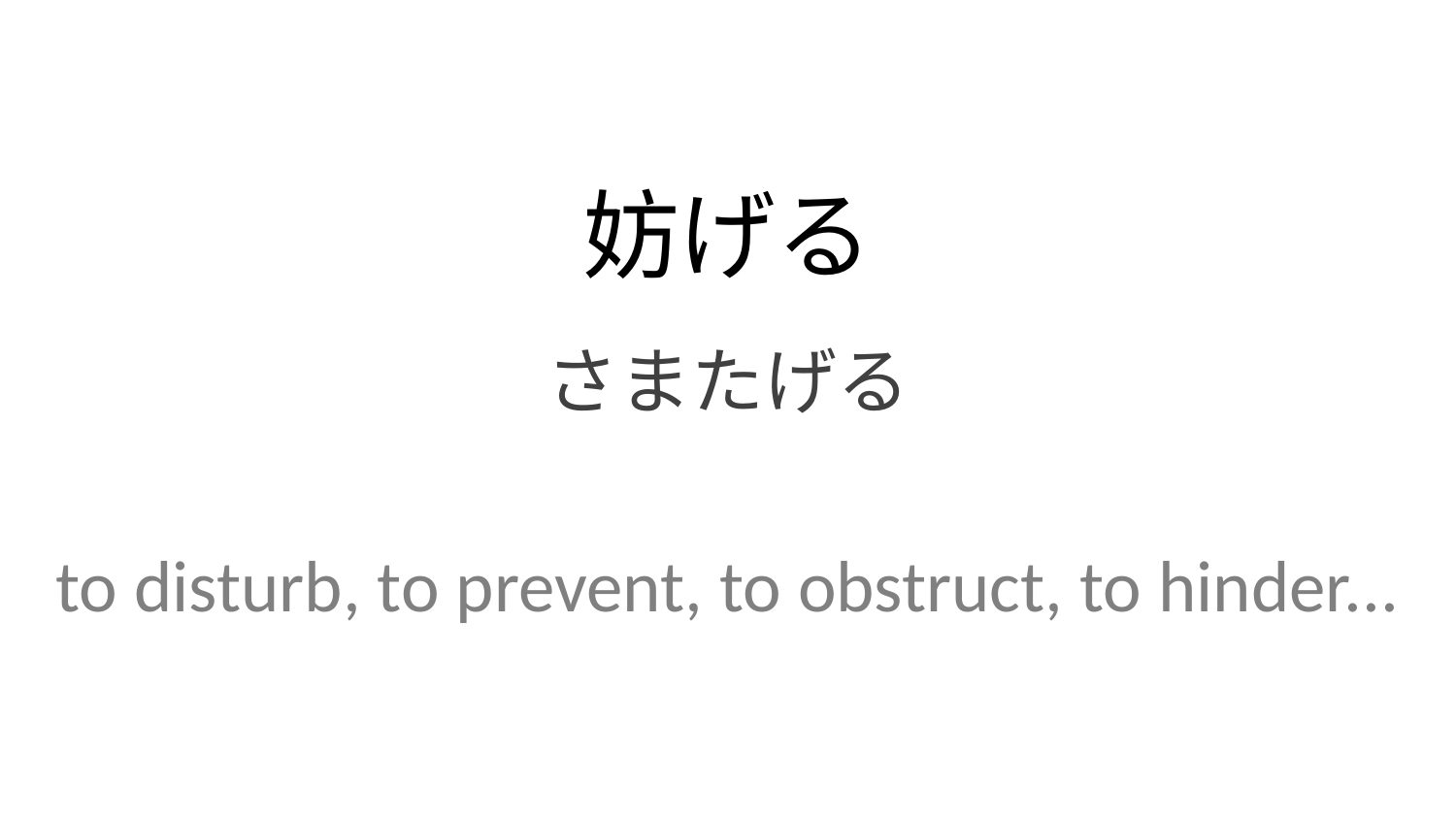

妨げる

さまたげる
to disturb, to prevent, to obstruct, to hinder...